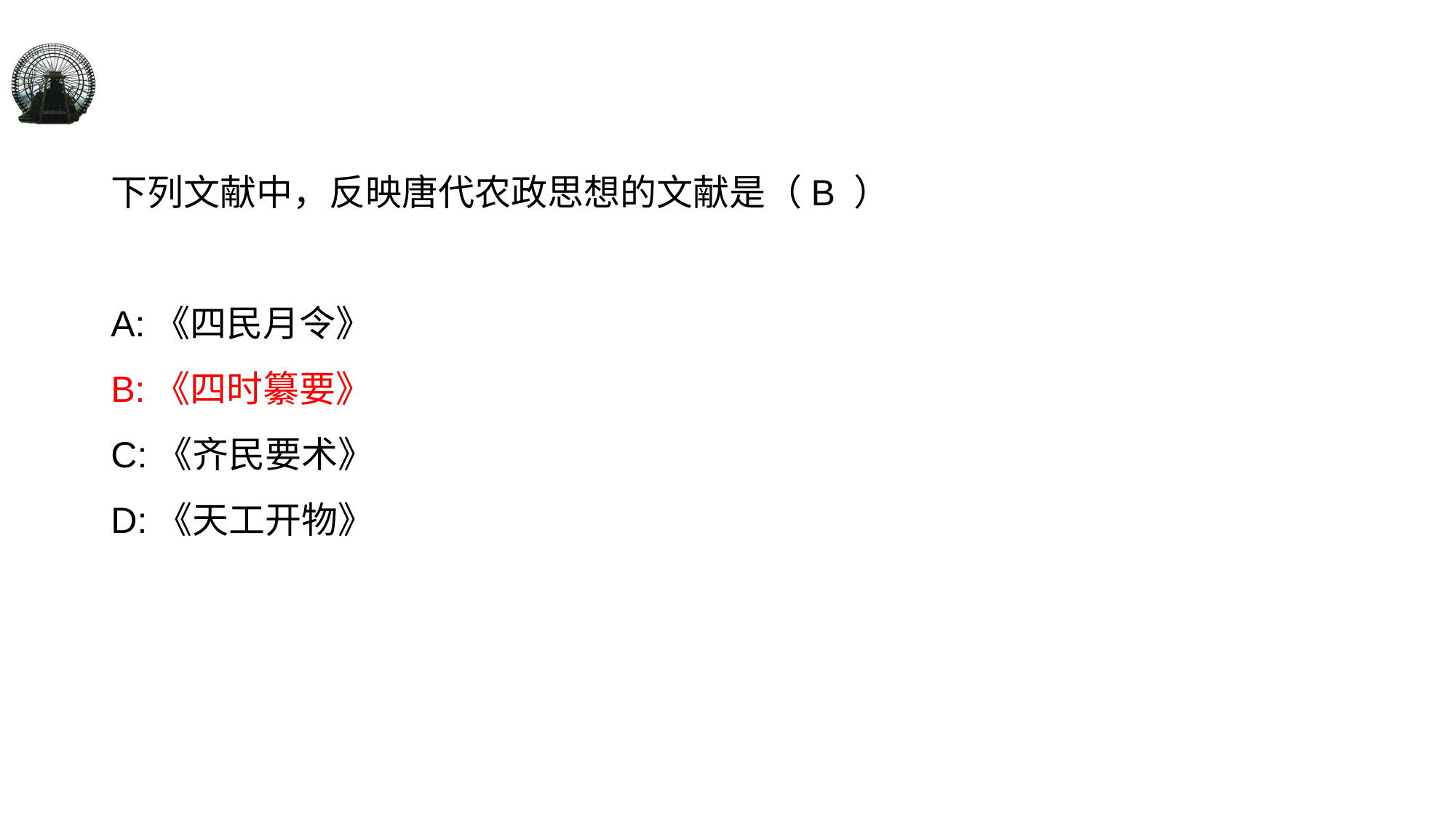

#
下列文献中，反映唐代农政思想的文献是（B ）

A:《四民月令》
B:《四时纂要》
C:《齐民要术》
D:《天工开物》

19